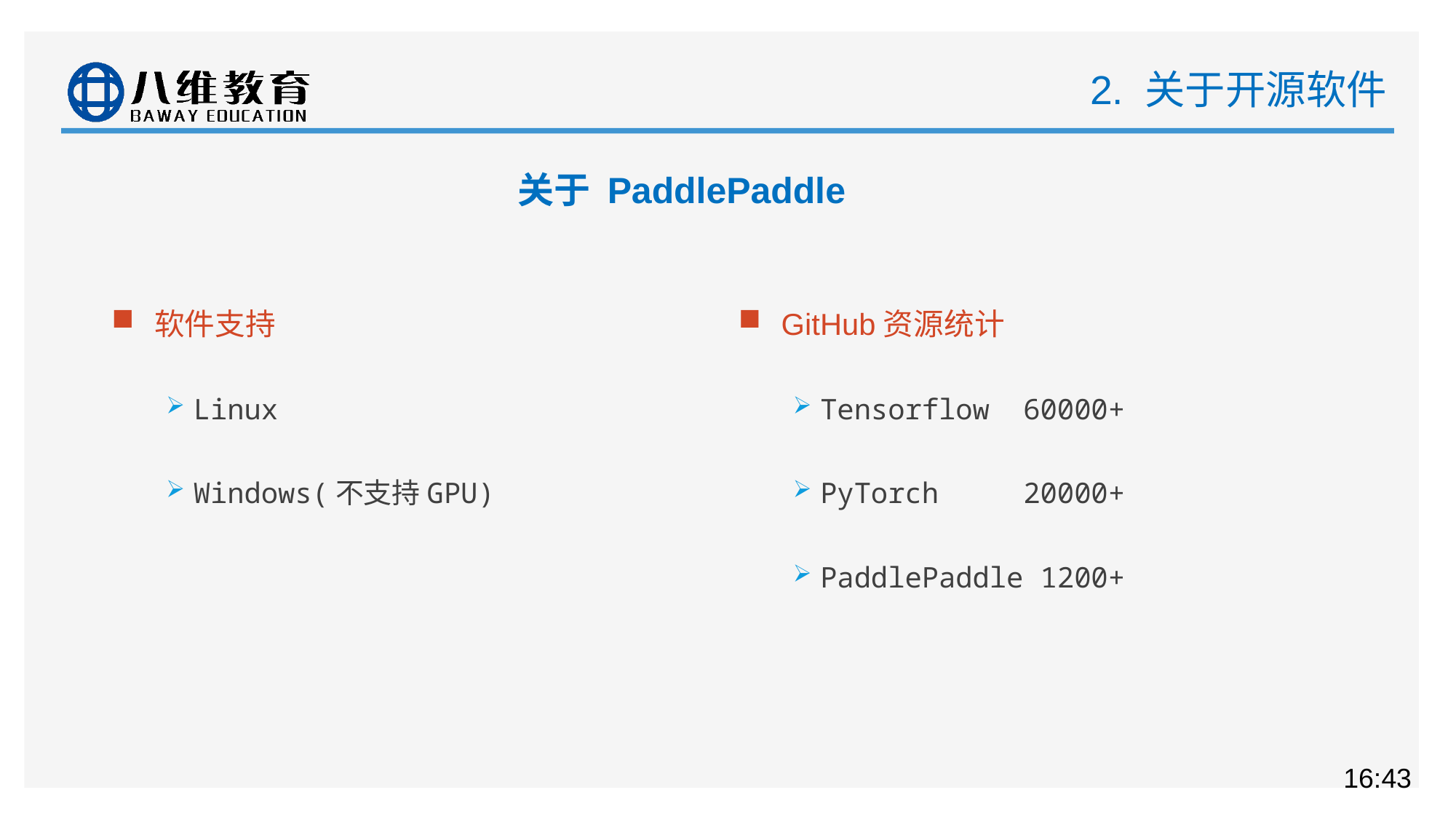

# 2. 关于开源软件
关于 PaddlePaddle

软件支持
Linux
Windows(不支持GPU)

GitHub资源统计
Tensorflow  60000+
PyTorch     20000+
PaddlePaddle 1200+